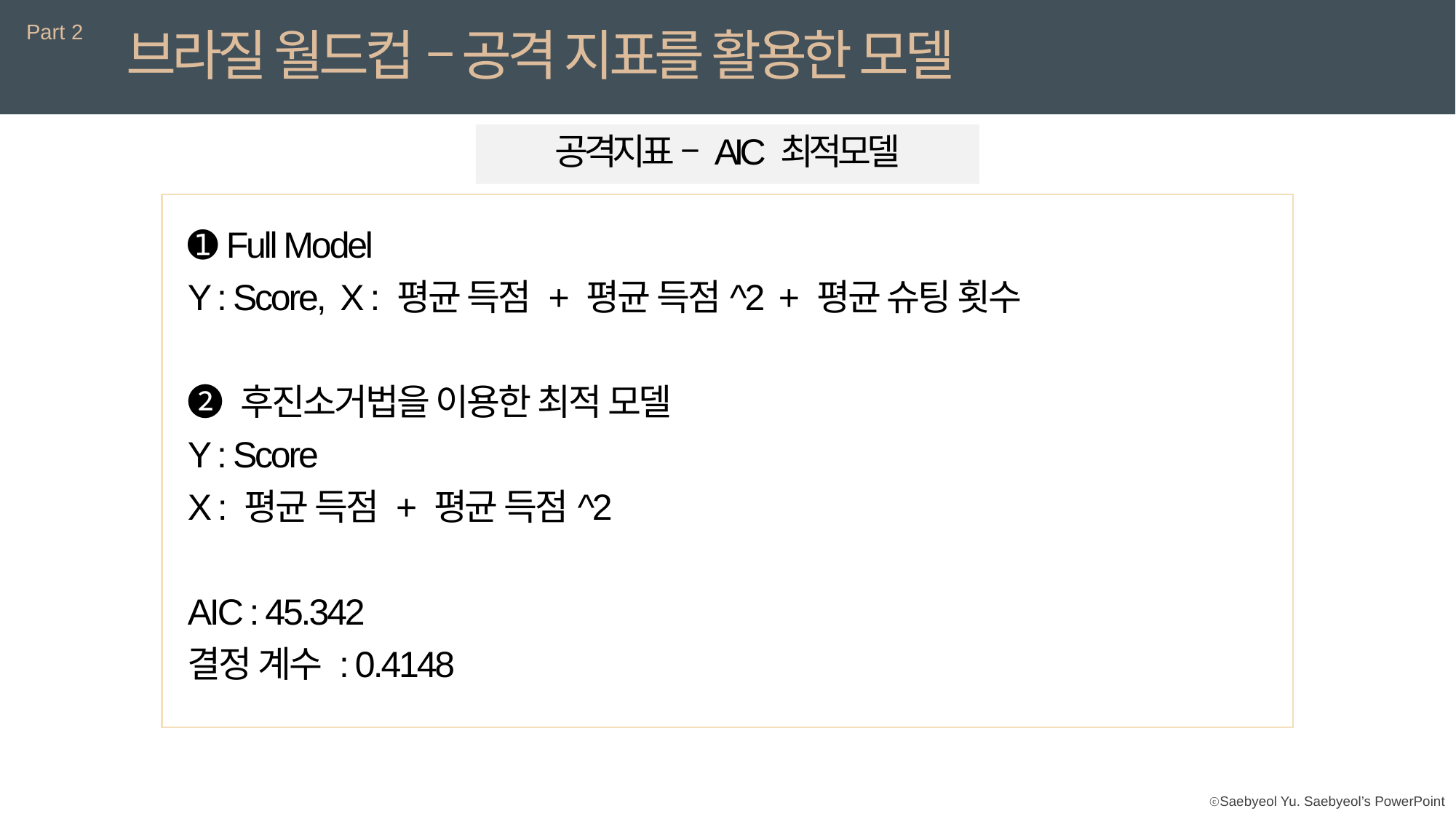

Part 2
브라질 월드컵 – 공격 지표를 활용한 모델
공격지표 – AIC 최적모델

➊ Full Model
Y : Score,  X : 평균 득점 + 평균 득점^2  + 평균 슈팅 횟수

➋ 후진소거법을 이용한 최적 모델
Y : Score
X : 평균 득점 + 평균 득점^2

AIC : 45.342
결정 계수 : 0.4148